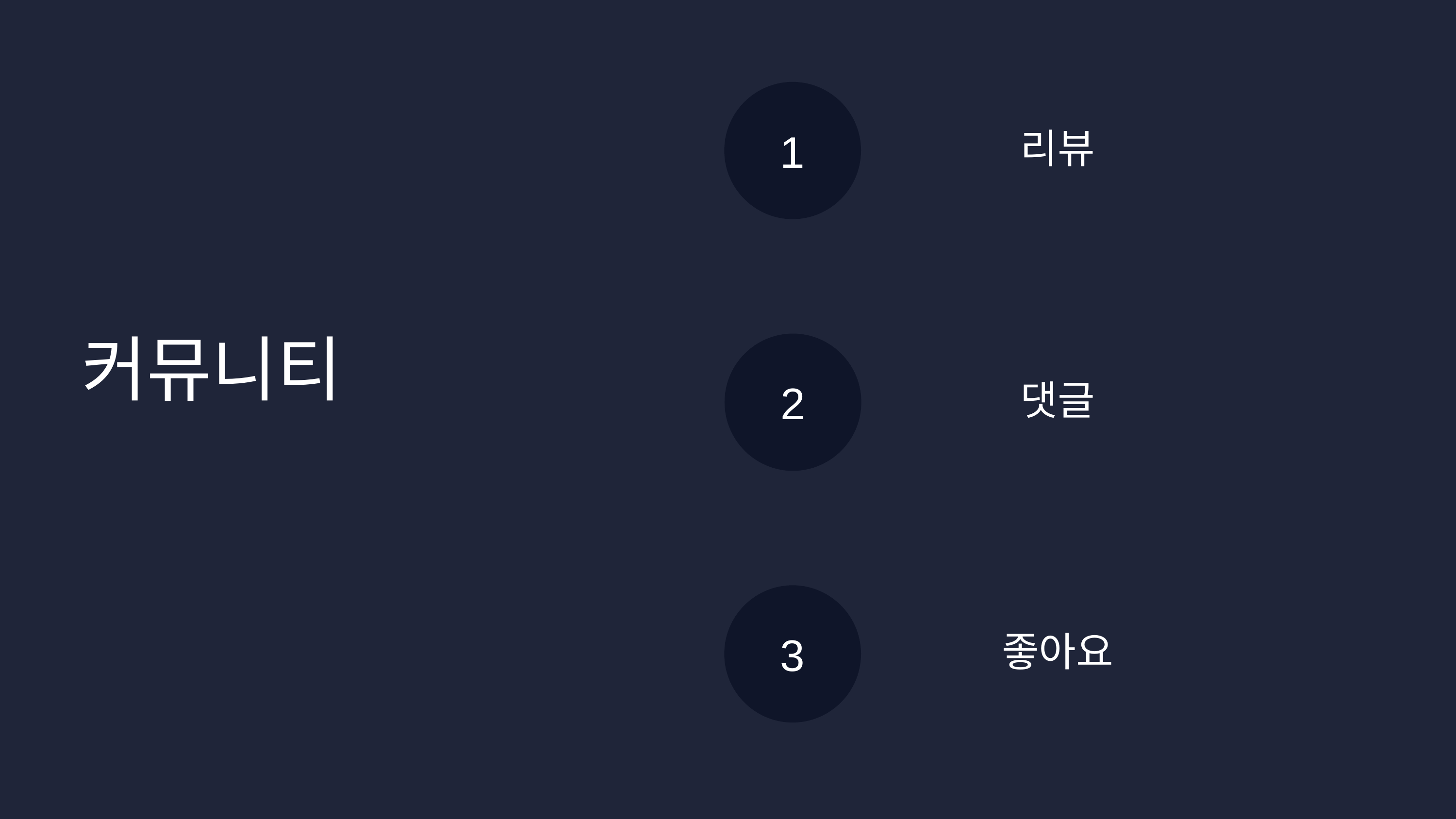

1
리뷰
커뮤니티

2
댓글

3
좋아요